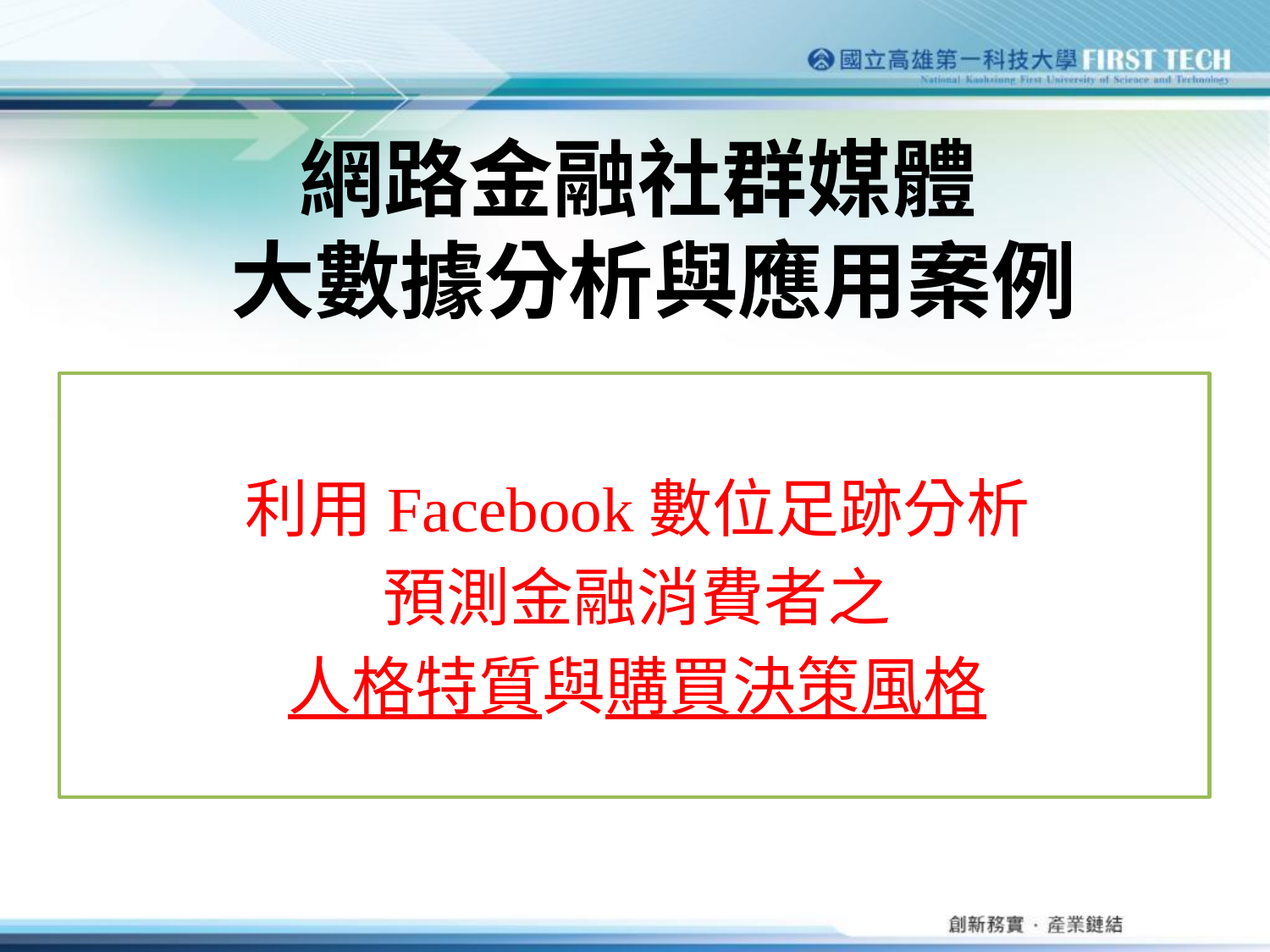

# 網路金融社群媒體 大數據分析與應用案例

利用Facebook數位足跡分析
預測金融消費者之
人格特質與購買決策風格